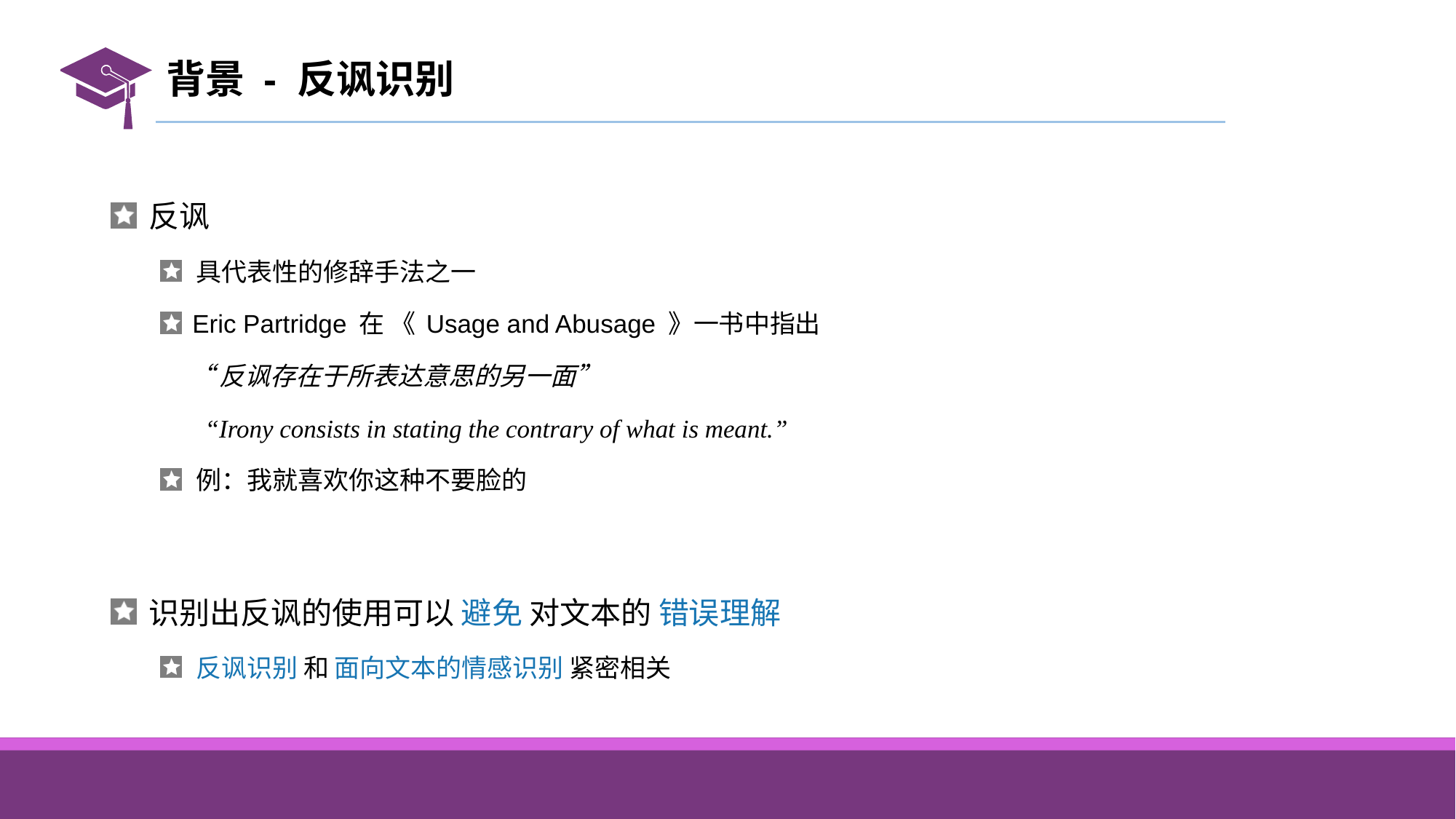

# 背景 - 反讽识别

 反讽
 具代表性的修辞手法之一
 Eric Partridge 在 《 Usage and Abusage 》一书中指出
     “反讽存在于所表达意思的另一面”
       “Irony consists in stating the contrary of what is meant.”
 例：我就喜欢你这种不要脸的

 识别出反讽的使用可以 避免 对文本的 错误理解
 反讽识别 和 面向文本的情感识别 紧密相关